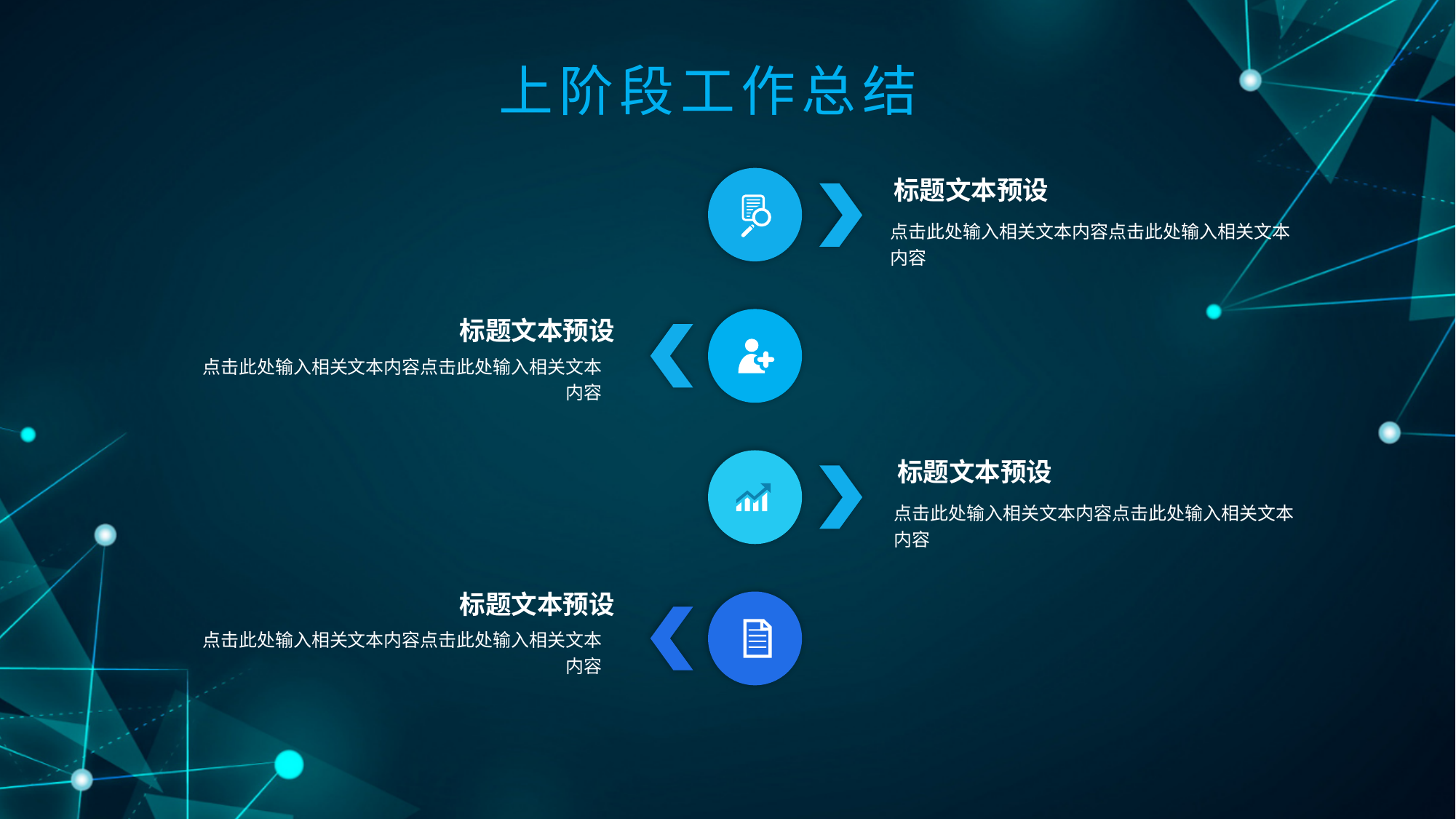

上阶段工作总结

标题文本预设

点击此处输入相关文本内容点击此处输入相关文本内容

标题文本预设

点击此处输入相关文本内容点击此处输入相关文本内容

标题文本预设

点击此处输入相关文本内容点击此处输入相关文本内容

标题文本预设

点击此处输入相关文本内容点击此处输入相关文本内容